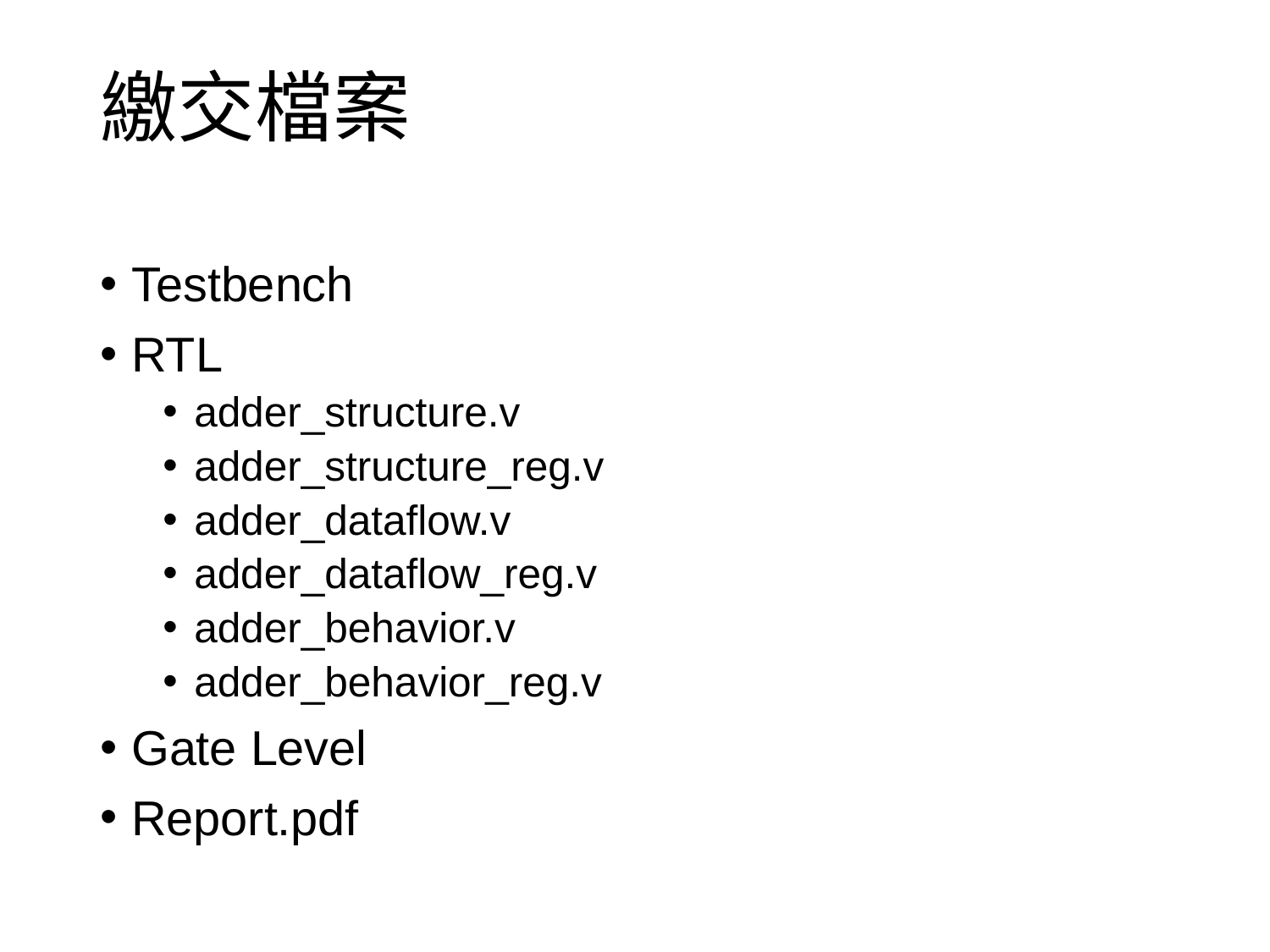

# 繳交檔案
Testbench
RTL
adder_structure.v
adder_structure_reg.v
adder_dataflow.v
adder_dataflow_reg.v
adder_behavior.v
adder_behavior_reg.v
Gate Level
Report.pdf